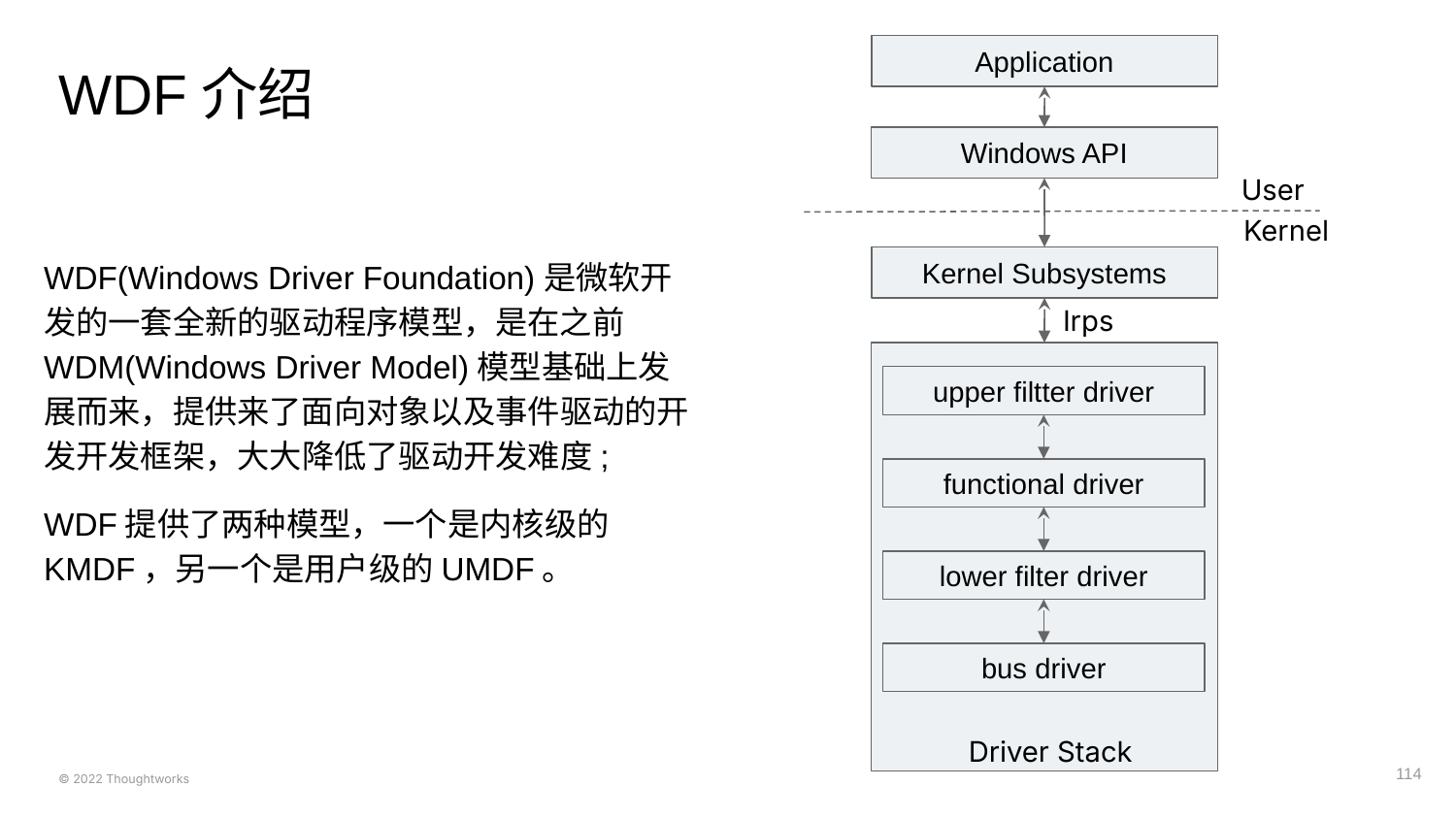

Application
# WDF介绍
Windows API
User
Kernel
Kernel Subsystems
WDF(Windows Driver Foundation)是微软开发的一套全新的驱动程序模型，是在之前WDM(Windows Driver Model)模型基础上发展而来，提供来了面向对象以及事件驱动的开发开发框架，大大降低了驱动开发难度;
WDF提供了两种模型，一个是内核级的KMDF，另一个是用户级的UMDF。
Irps

upper filtter driver
functional driver
lower filter driver
bus driver
Driver Stack
114